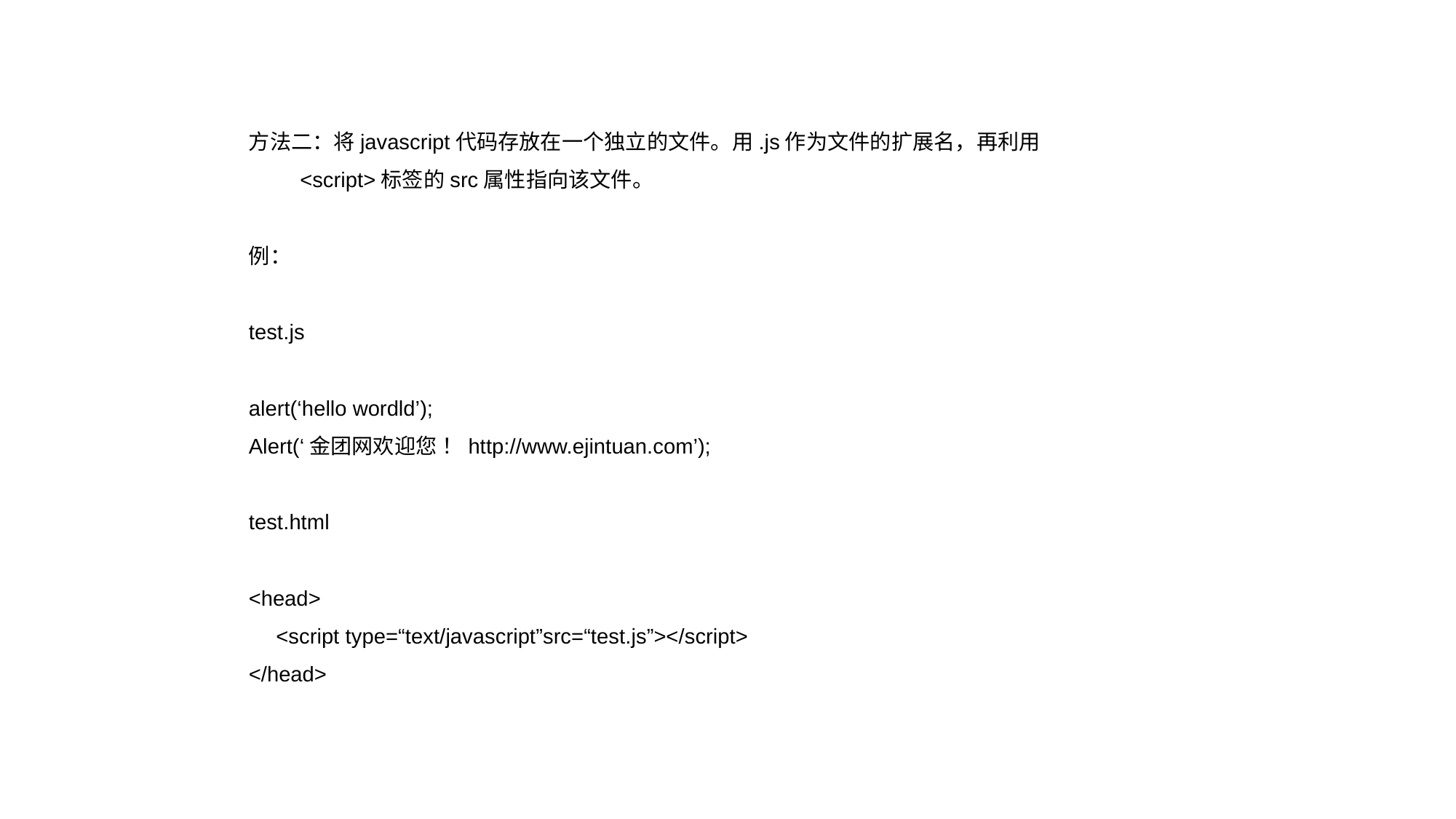

方法二：将javascript代码存放在一个独立的文件。用.js作为文件的扩展名，再利用
	    <script>标签的src属性指向该文件。

例：

test.js

alert(‘hello wordld’);
Alert(‘金团网欢迎您 ！http://www.ejintuan.com’);

test.html

<head>
	<script type=“text/javascript”src=“test.js”></script>
</head>